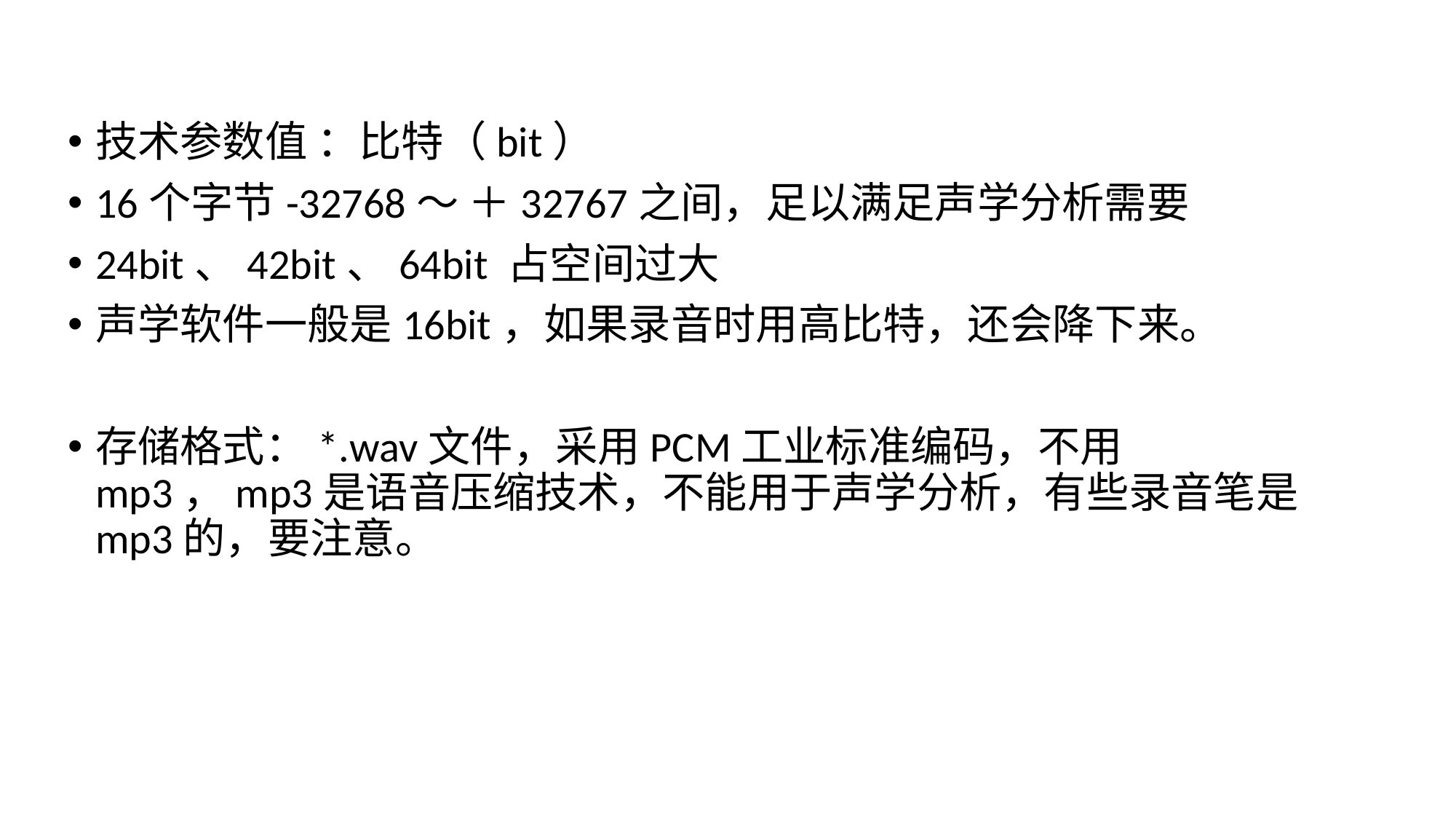

技术参数值 ：比特（bit）
16个字节-32768～ ＋32767之间，足以满足声学分析需要
24bit、42bit、64bit 占空间过大
声学软件一般是16bit，如果录音时用高比特，还会降下来。

存储格式：*.wav文件，采用PCM工业标准编码，不用mp3，mp3是语音压缩技术，不能用于声学分析，有些录音笔是mp3的，要注意。